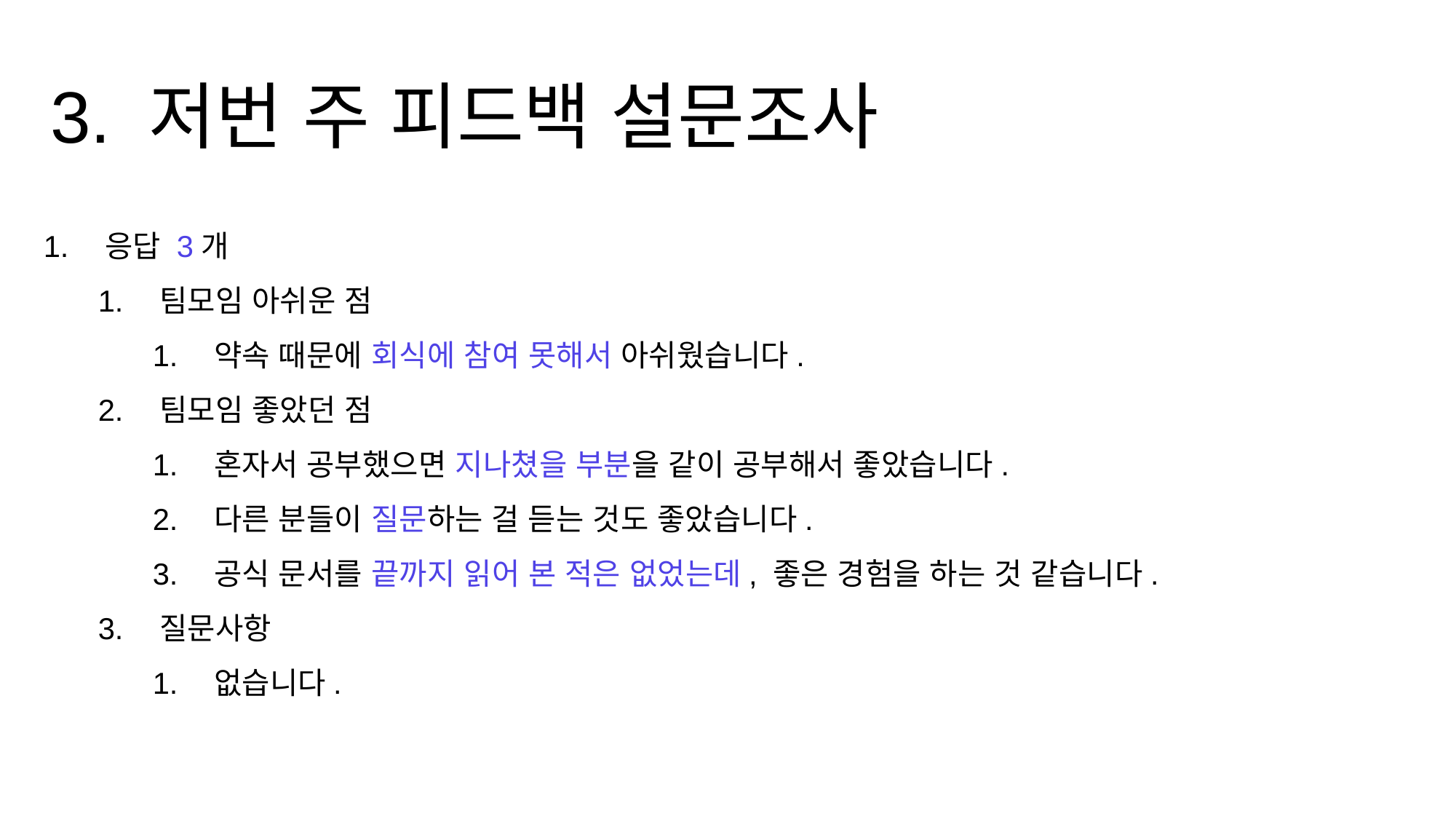

3. 저번 주 피드백 설문조사
응답 3개
팀모임 아쉬운 점
약속 때문에 회식에 참여 못해서 아쉬웠습니다.
팀모임 좋았던 점
혼자서 공부했으면 지나쳤을 부분을 같이 공부해서 좋았습니다.
다른 분들이 질문하는 걸 듣는 것도 좋았습니다.
공식 문서를 끝까지 읽어 본 적은 없었는데, 좋은 경험을 하는 것 같습니다.
질문사항
없습니다.